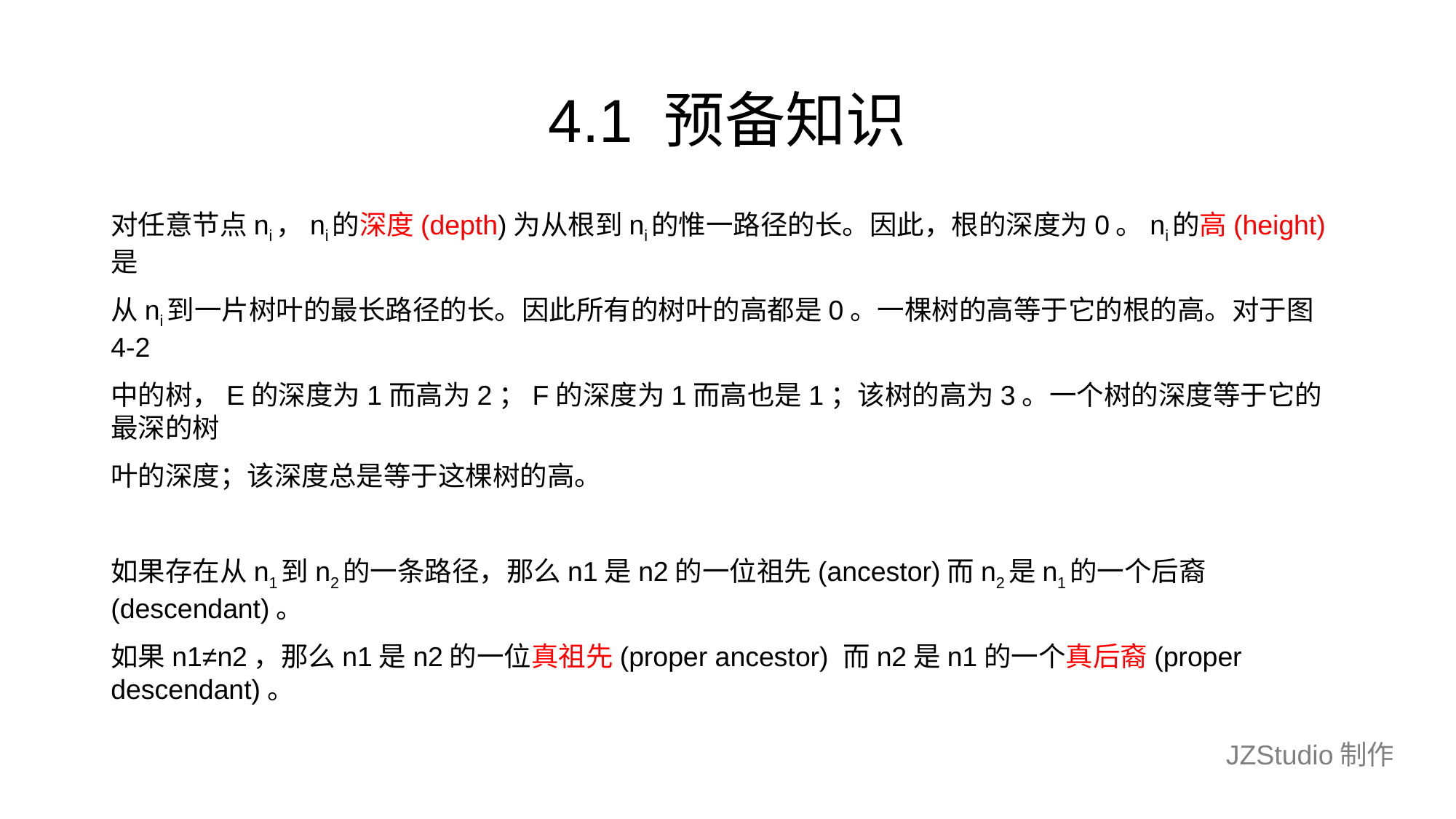

# 4.1 预备知识
对任意节点ni，ni的深度(depth)为从根到ni的惟一路径的长。因此，根的深度为0。ni的高(height)是
从ni到一片树叶的最长路径的长。因此所有的树叶的高都是0。一棵树的高等于它的根的高。对于图4-2
中的树，E的深度为1而高为2；F的深度为1而高也是1；该树的高为3。一个树的深度等于它的最深的树
叶的深度；该深度总是等于这棵树的高。

如果存在从n1到n2的一条路径，那么n1是n2的一位祖先(ancestor)而n2是n1的一个后裔(descendant)。
如果n1≠n2，那么n1是n2的一位真祖先(proper ancestor) 而n2是n1的一个真后裔(proper descendant)。